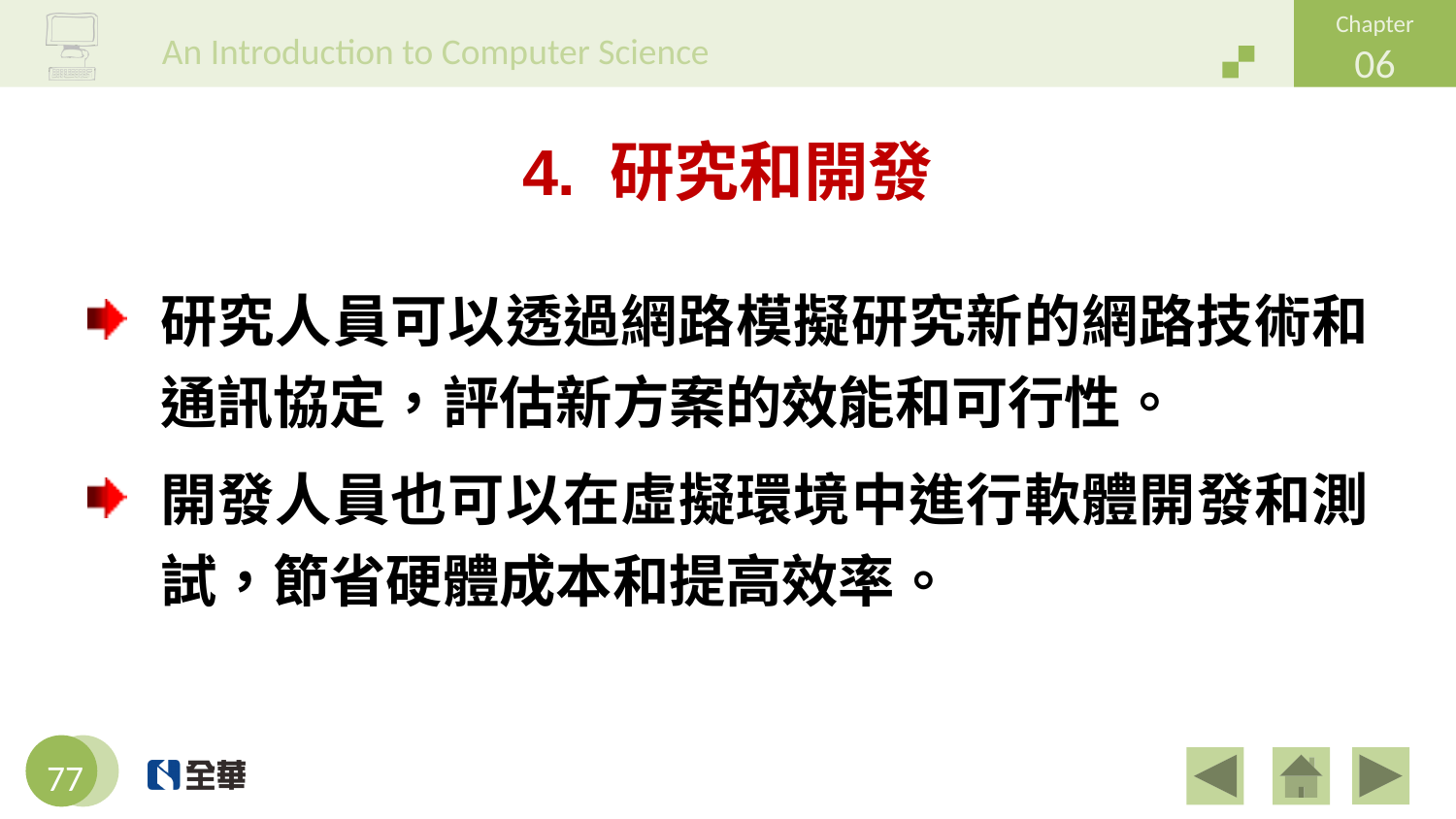

# 4. 研究和開發
研究人員可以透過網路模擬研究新的網路技術和通訊協定，評估新方案的效能和可行性。
開發人員也可以在虛擬環境中進行軟體開發和測試，節省硬體成本和提高效率。